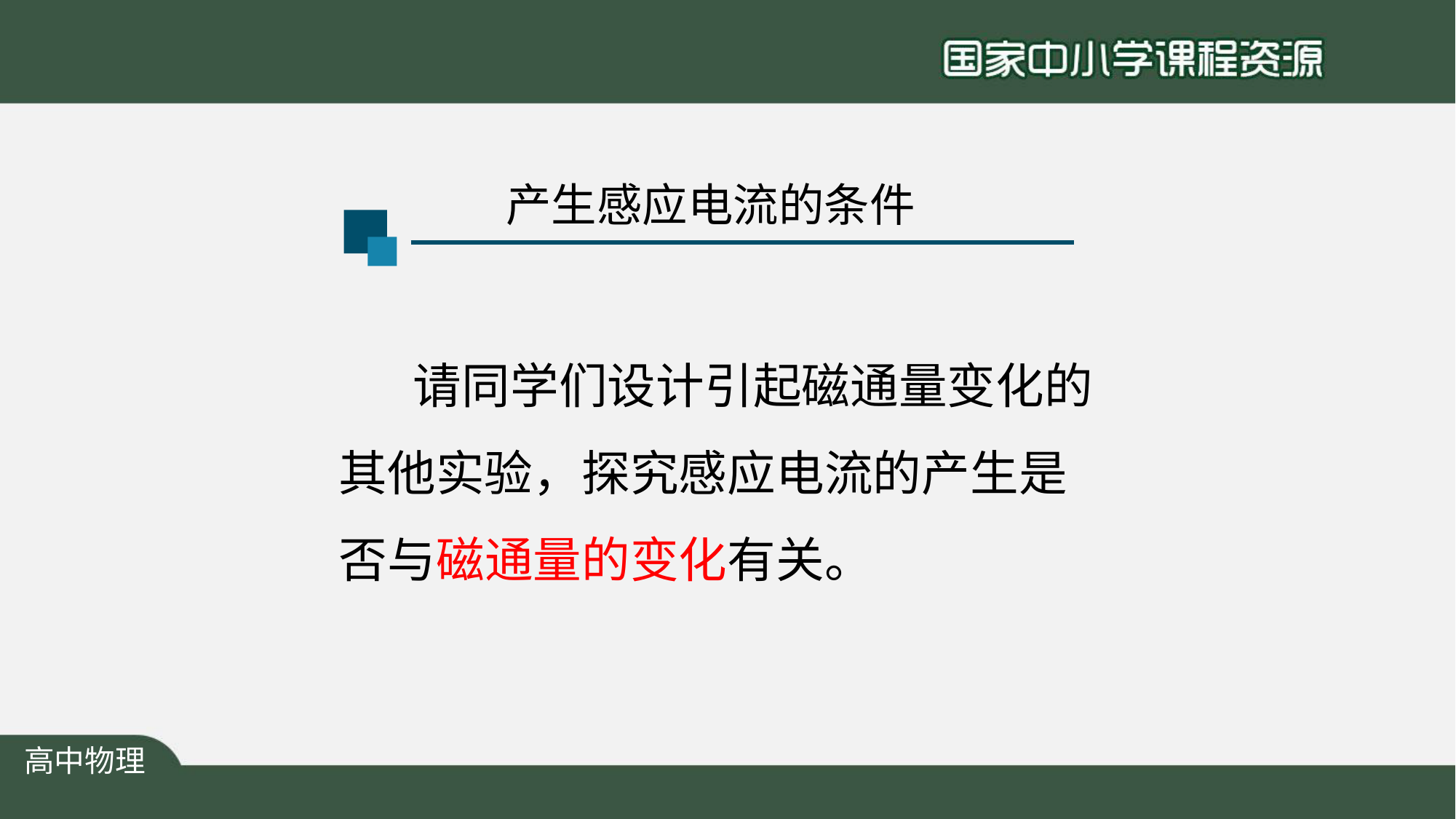

产生感应电流的条件

请同学们设计引起磁通量变化的 其他实验，探究感应电流的产生是 否与磁通量的变化有关。
高中物理